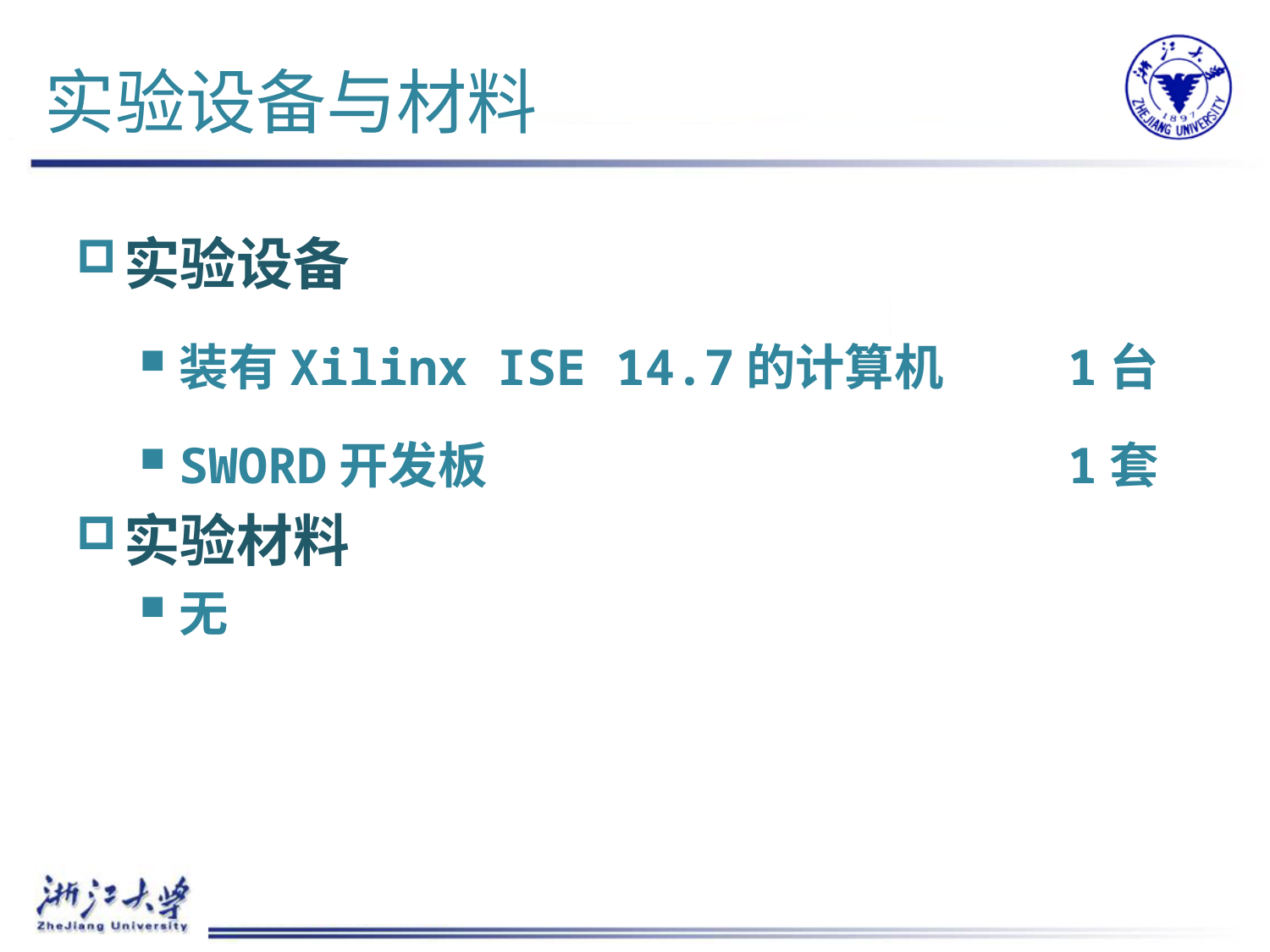

# 实验设备与材料
实验设备
装有Xilinx ISE 14.7的计算机	1台
SWORD开发板					1套
实验材料
无